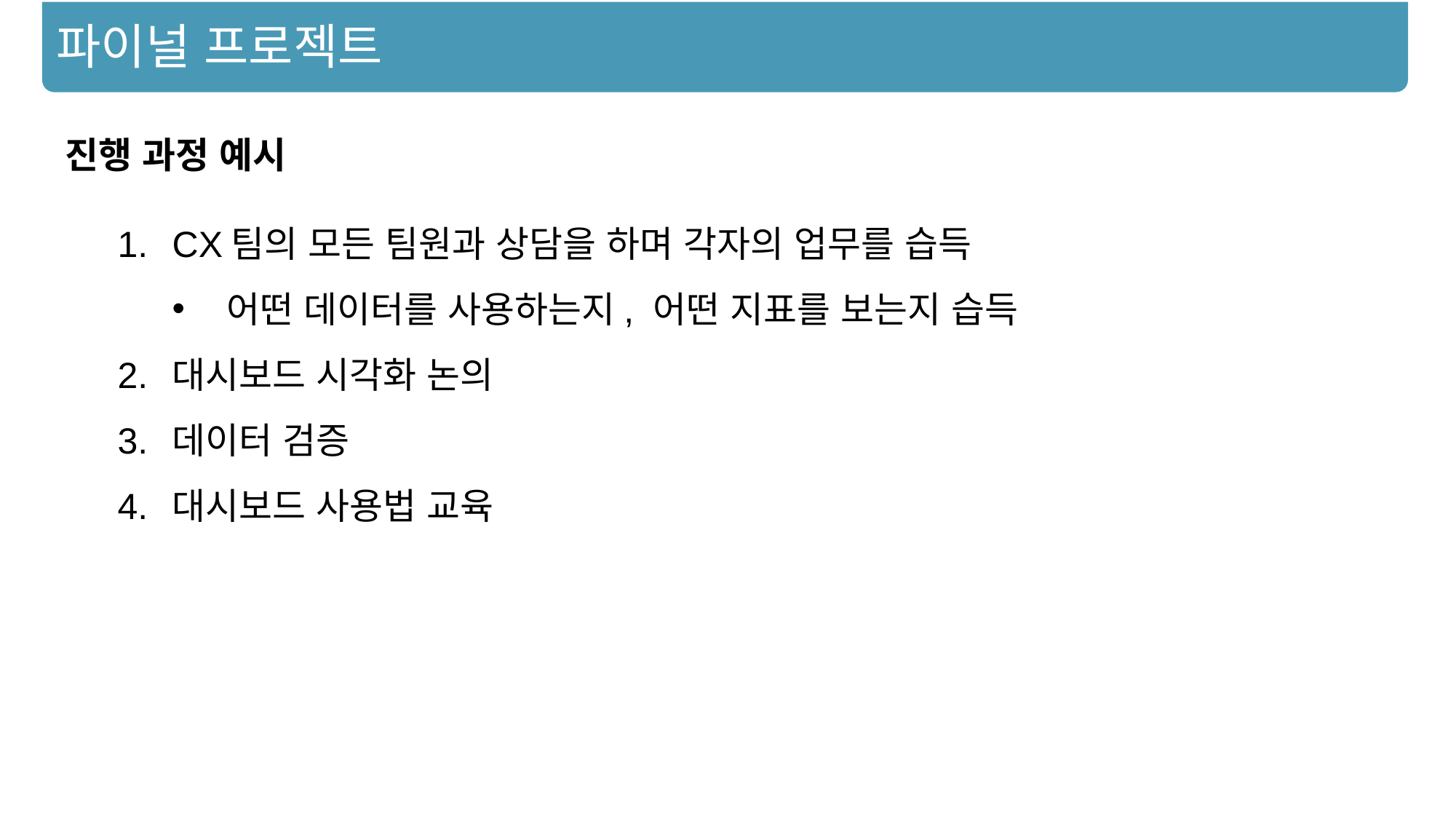

파이널 프로젝트
진행 과정 예시
CX팀의 모든 팀원과 상담을 하며 각자의 업무를 습득
어떤 데이터를 사용하는지, 어떤 지표를 보는지 습득
대시보드 시각화 논의
데이터 검증
대시보드 사용법 교육